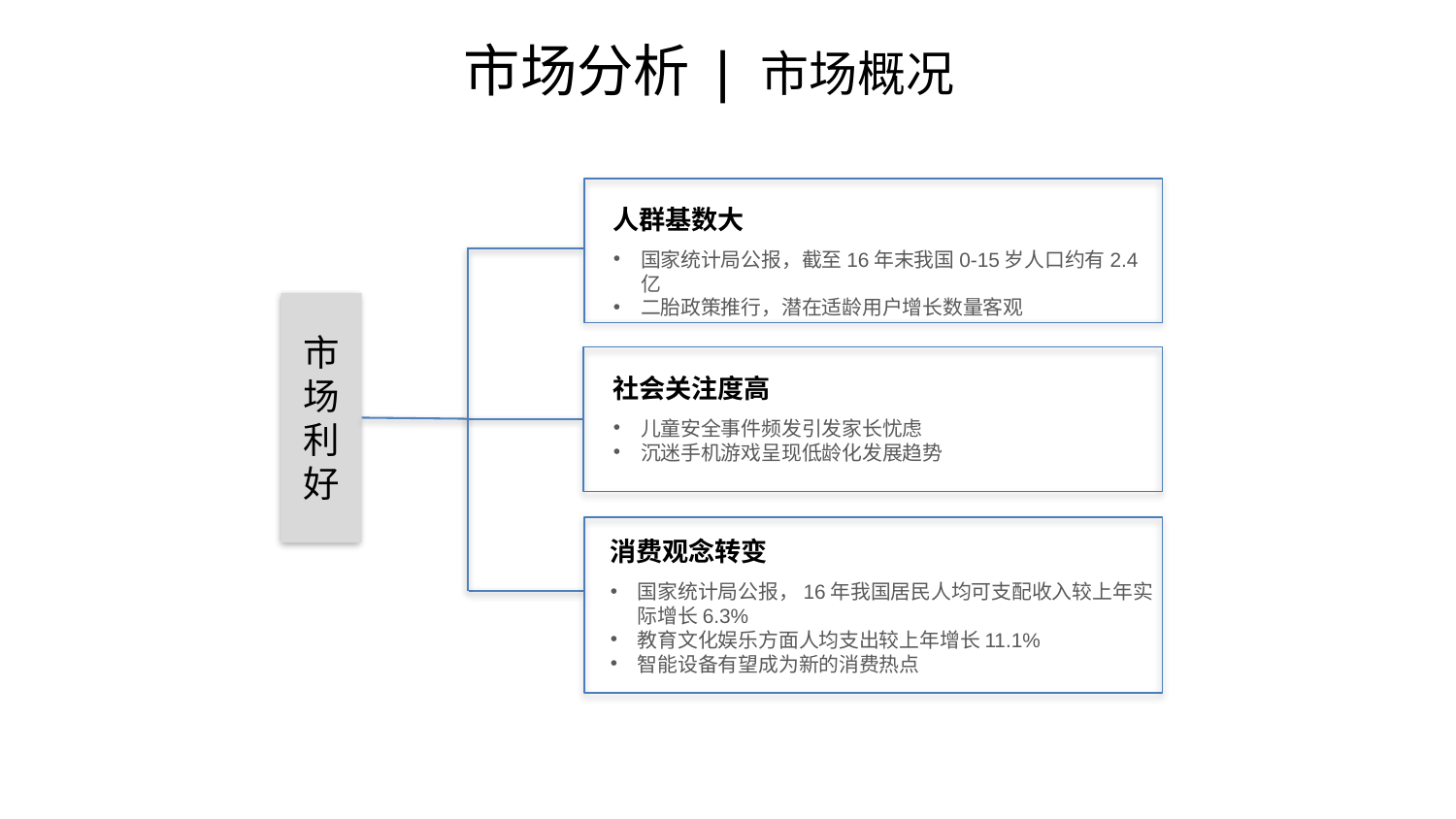

# 市场分析 | 市场概况

人群基数大

国家统计局公报，截至16年末我国0-15岁人口约有2.4亿
二胎政策推行，潜在适龄用户增长数量客观
市场利好

社会关注度高

儿童安全事件频发引发家长忧虑
沉迷手机游戏呈现低龄化发展趋势

消费观念转变

国家统计局公报，16年我国居民人均可支配收入较上年实际增长6.3%
教育文化娱乐方面人均支出较上年增长11.1%
智能设备有望成为新的消费热点